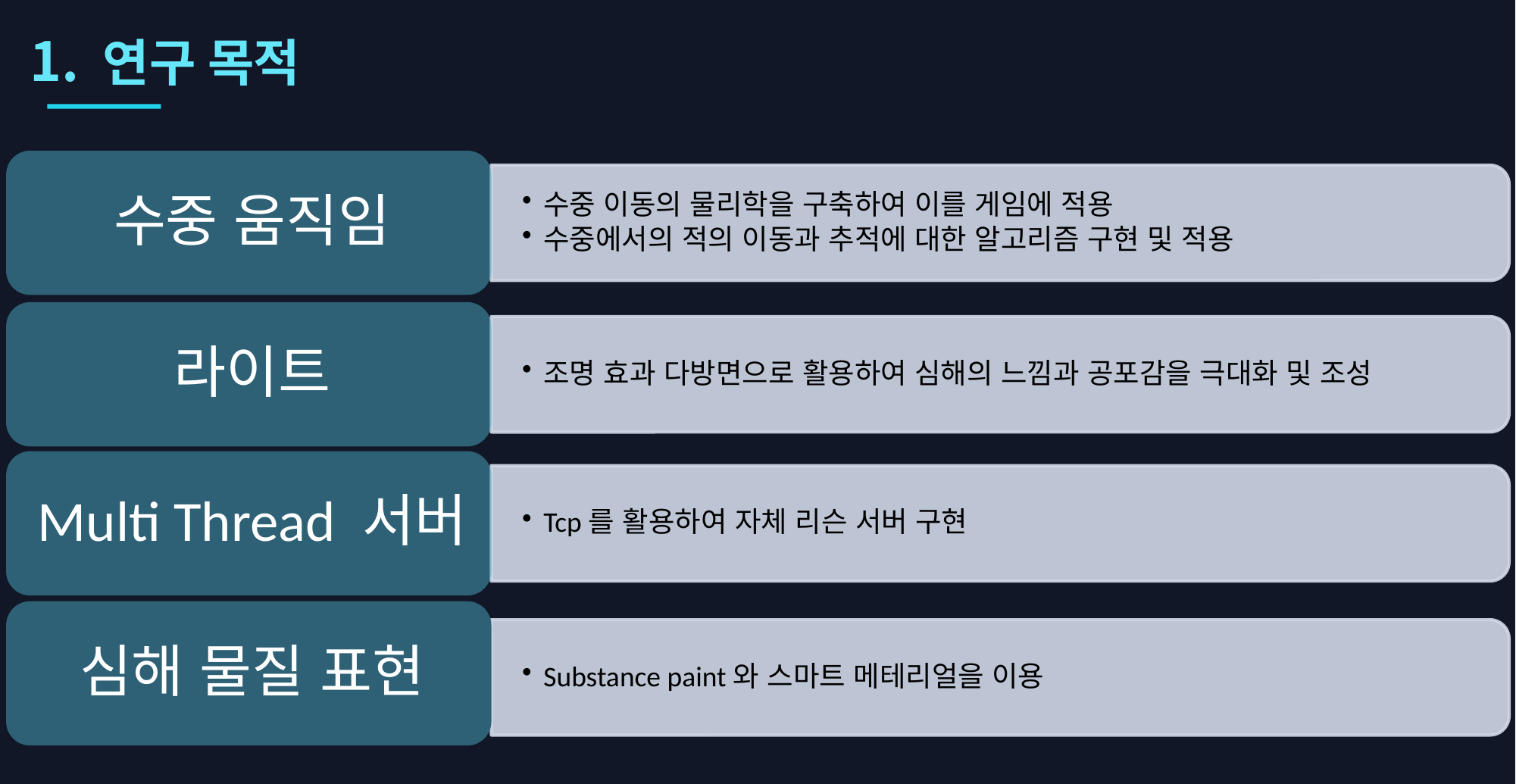

연구 목적
수중 이동의 물리학을 구축하여 이를 게임에 적용
수중에서의 적의 이동과 추적에 대한 알고리즘 구현 및 적용
수중 움직임
조명 효과 다방면으로 활용하여 심해의 느낌과 공포감을 극대화 및 조성
라이트
Tcp를 활용하여 자체 리슨 서버 구현
Multi Thread 서버
Substance paint와 스마트 메테리얼을 이용
심해 물질 표현